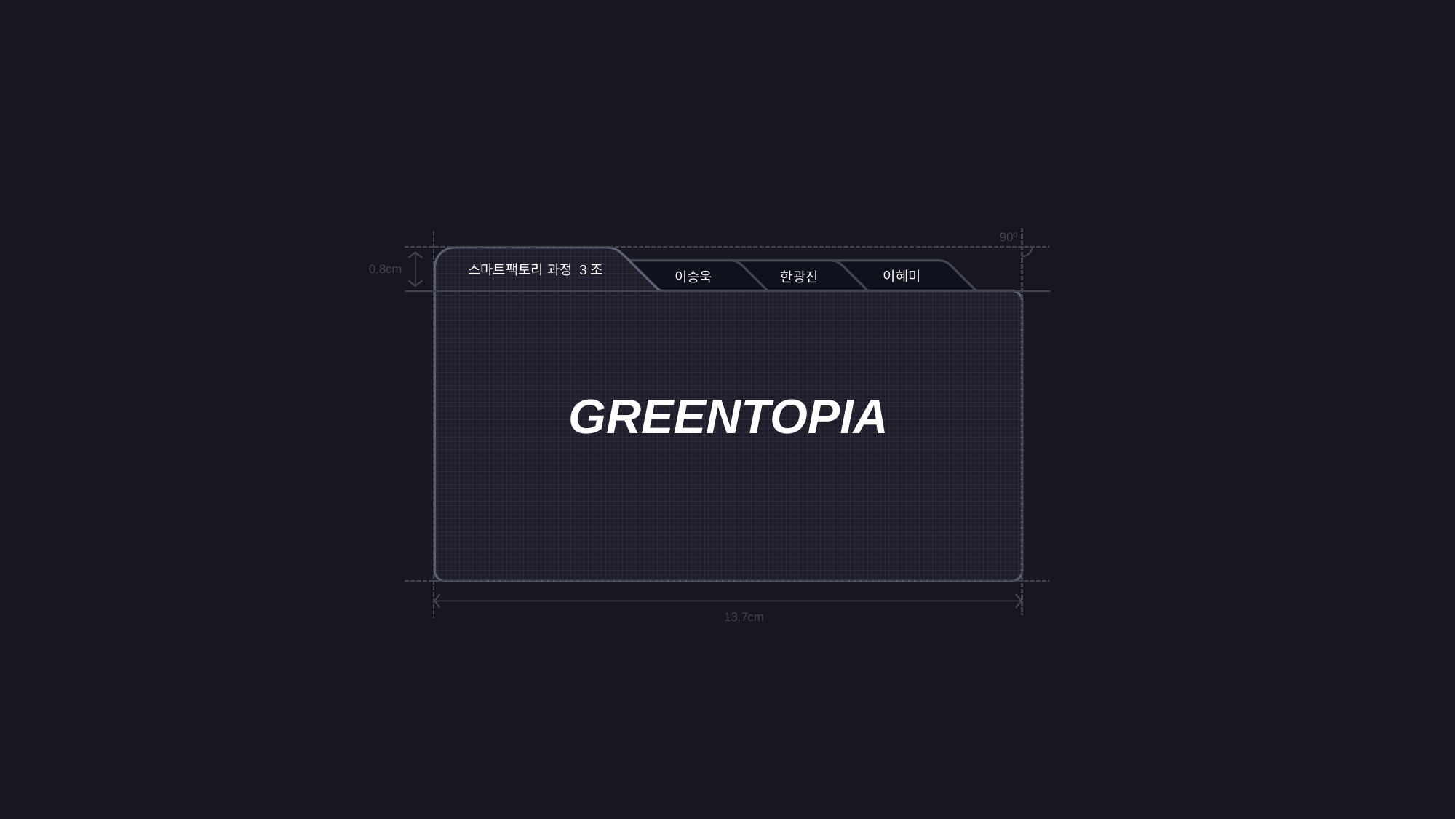

90º

GREENTOPIA

0.8cm

13.7cm
스마트팩토리 과정 3조
이혜미
이승욱
한광진